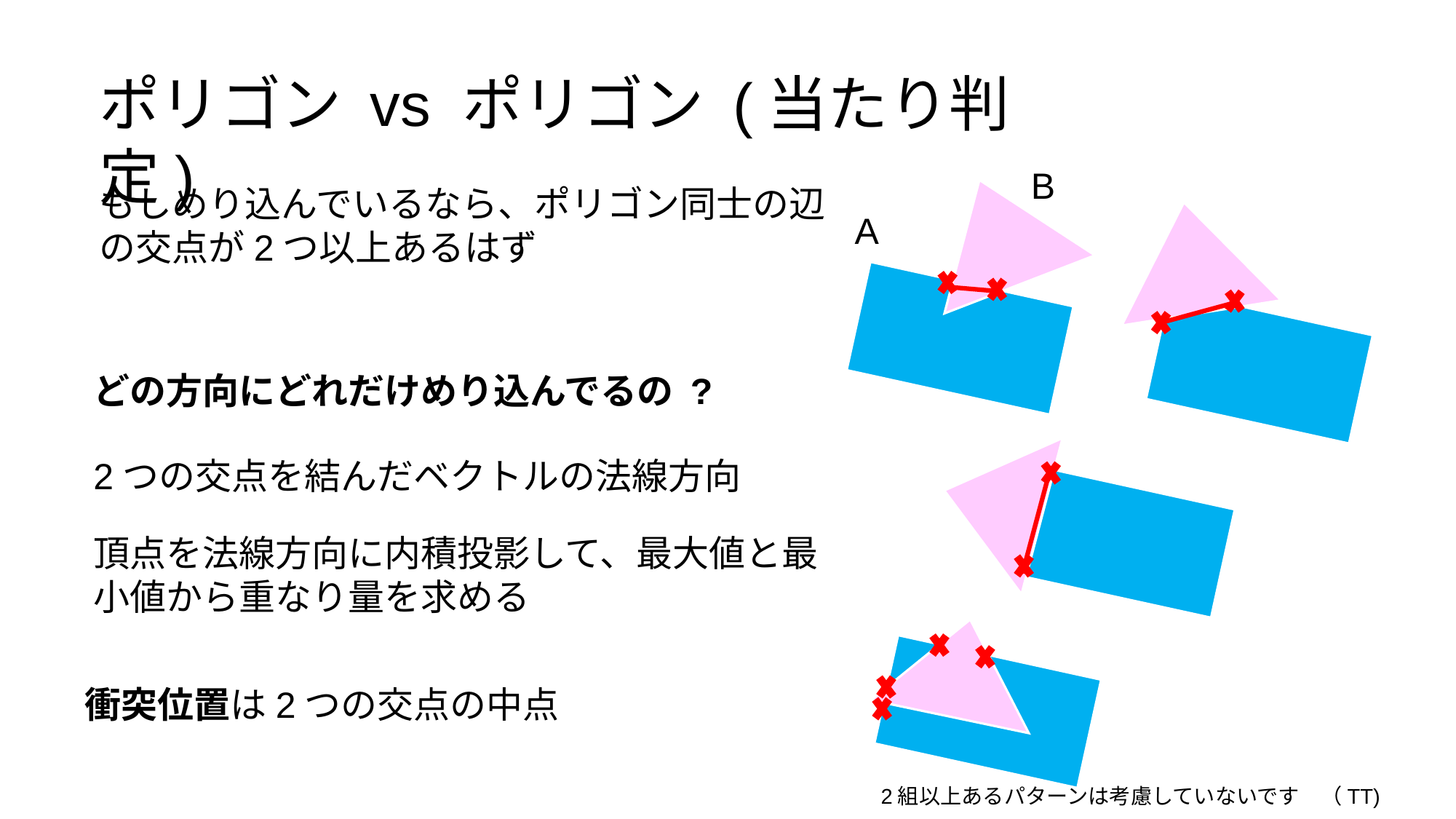

ポリゴン vs ポリゴン (当たり判定)
B
もしめり込んでいるなら、ポリゴン同士の辺の交点が2つ以上あるはず

A

どの方向にどれだけめり込んでるの ?
2つの交点を結んだベクトルの法線方向

頂点を法線方向に内積投影して、最大値と最小値から重なり量を求める

衝突位置は2つの交点の中点

2組以上あるパターンは考慮していないです　（TT)